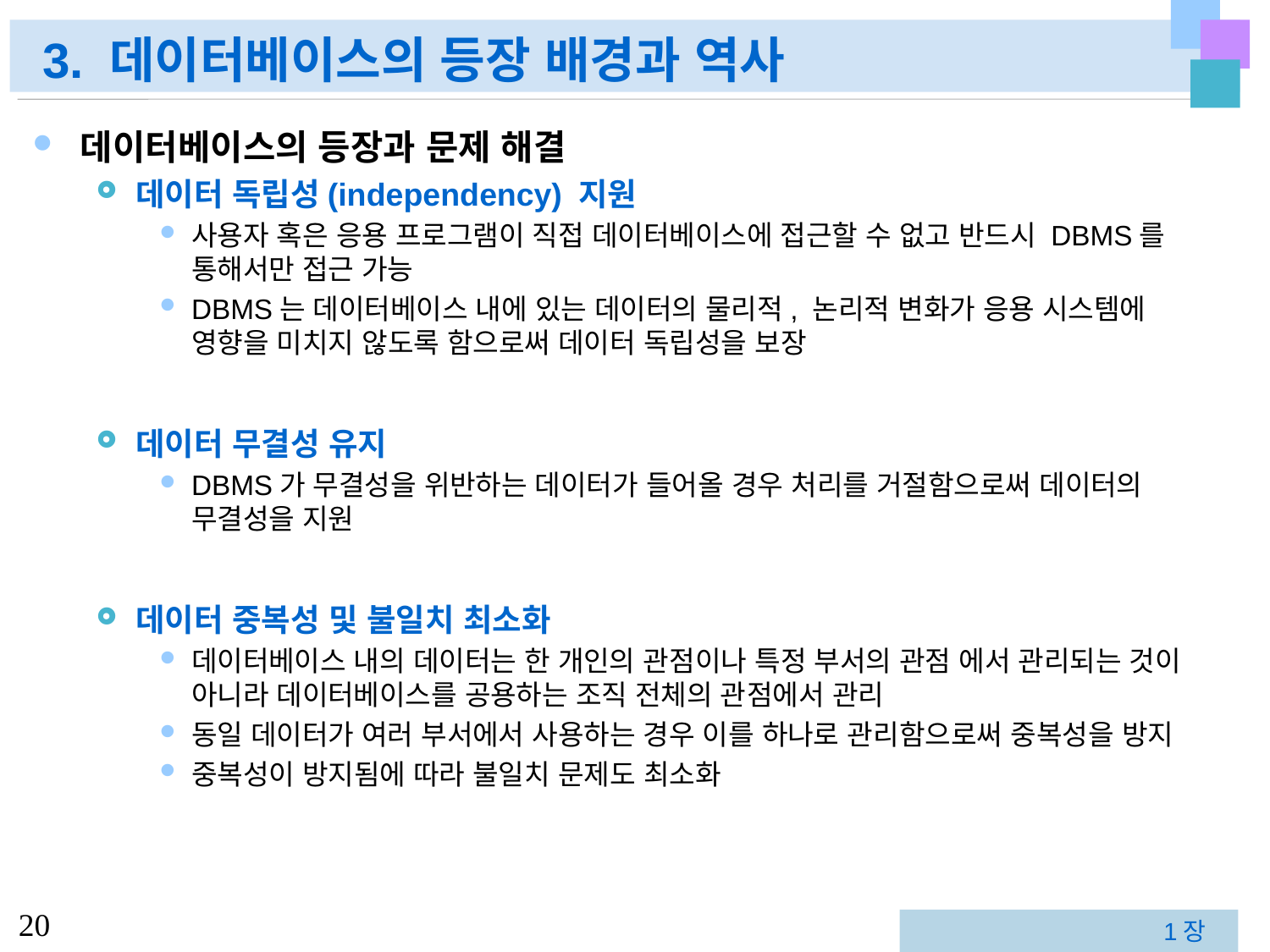

# 3. 데이터베이스의 등장 배경과 역사
데이터베이스의 등장과 문제 해결
데이터 독립성(independency) 지원
사용자 혹은 응용 프로그램이 직접 데이터베이스에 접근할 수 없고 반드시 DBMS를 통해서만 접근 가능
DBMS는 데이터베이스 내에 있는 데이터의 물리적, 논리적 변화가 응용 시스템에 영향을 미치지 않도록 함으로써 데이터 독립성을 보장

데이터 무결성 유지
DBMS가 무결성을 위반하는 데이터가 들어올 경우 처리를 거절함으로써 데이터의 무결성을 지원

데이터 중복성 및 불일치 최소화
데이터베이스 내의 데이터는 한 개인의 관점이나 특정 부서의 관점 에서 관리되는 것이 아니라 데이터베이스를 공용하는 조직 전체의 관점에서 관리
동일 데이터가 여러 부서에서 사용하는 경우 이를 하나로 관리함으로써 중복성을 방지
중복성이 방지됨에 따라 불일치 문제도 최소화

1장